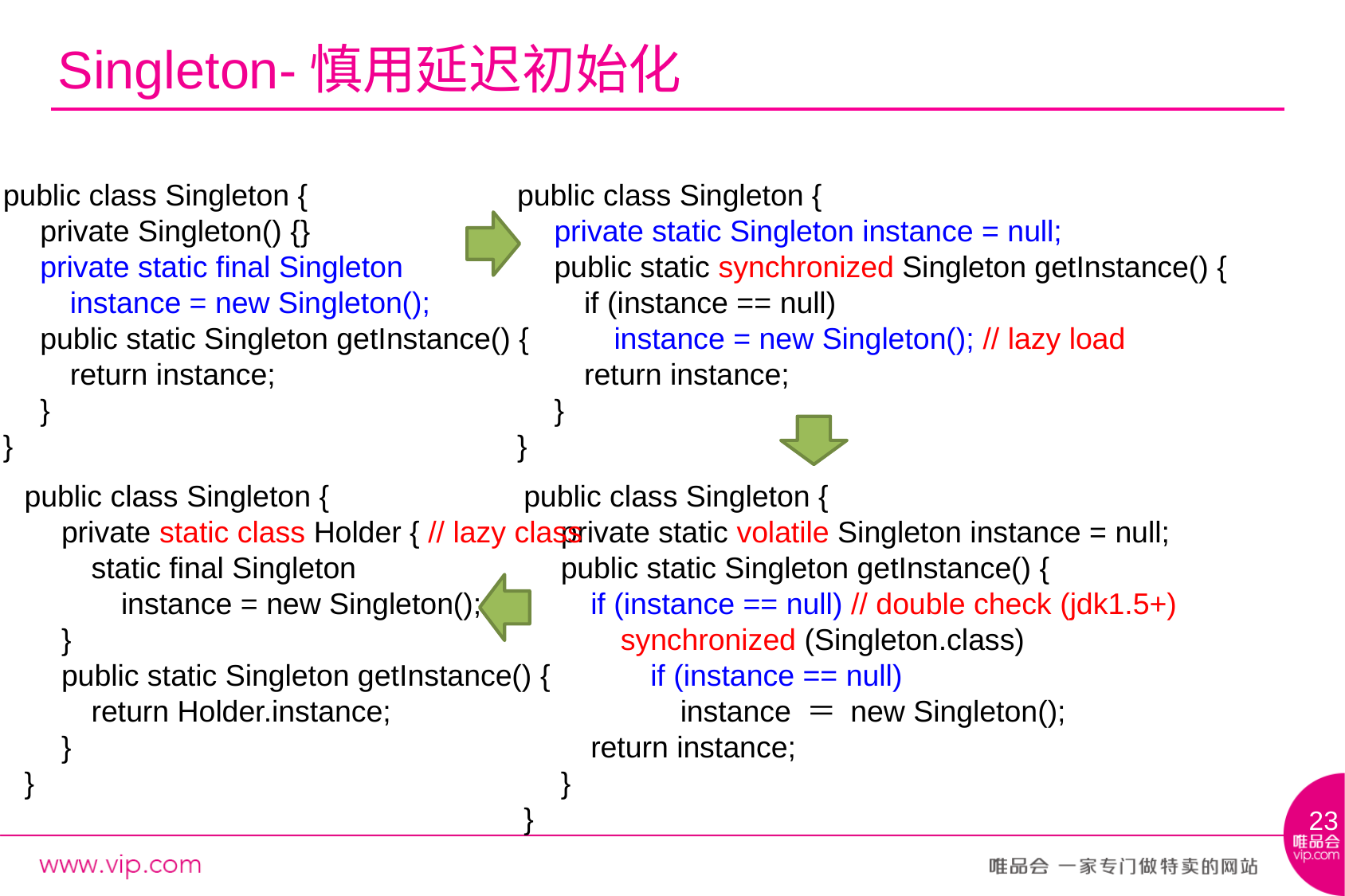

# Singleton-慎用延迟初始化
public class Singleton {
　private Singleton() {}
　private static final Singleton
　　instance = new Singleton();
　public static Singleton getInstance() {
　　return instance;
　}
}
public class Singleton {
　private static Singleton instance = null;
　public static synchronized Singleton getInstance() {
　　if (instance == null)
　　　instance = new Singleton(); // lazy load
　　return instance;
　}
}

public class Singleton {
　private static class Holder { // lazy class
　　static final Singleton
　　　instance = new Singleton();
　}
　public static Singleton getInstance() {
　　return Holder.instance;
　}
}
public class Singleton {
　private static volatile Singleton instance = null;
　public static Singleton getInstance() {
　　if (instance == null) // double check (jdk1.5+)
　　　synchronized (Singleton.class)
　　　　if (instance == null)
　　　　　instance ＝ new Singleton();
　　return instance;
　}
}